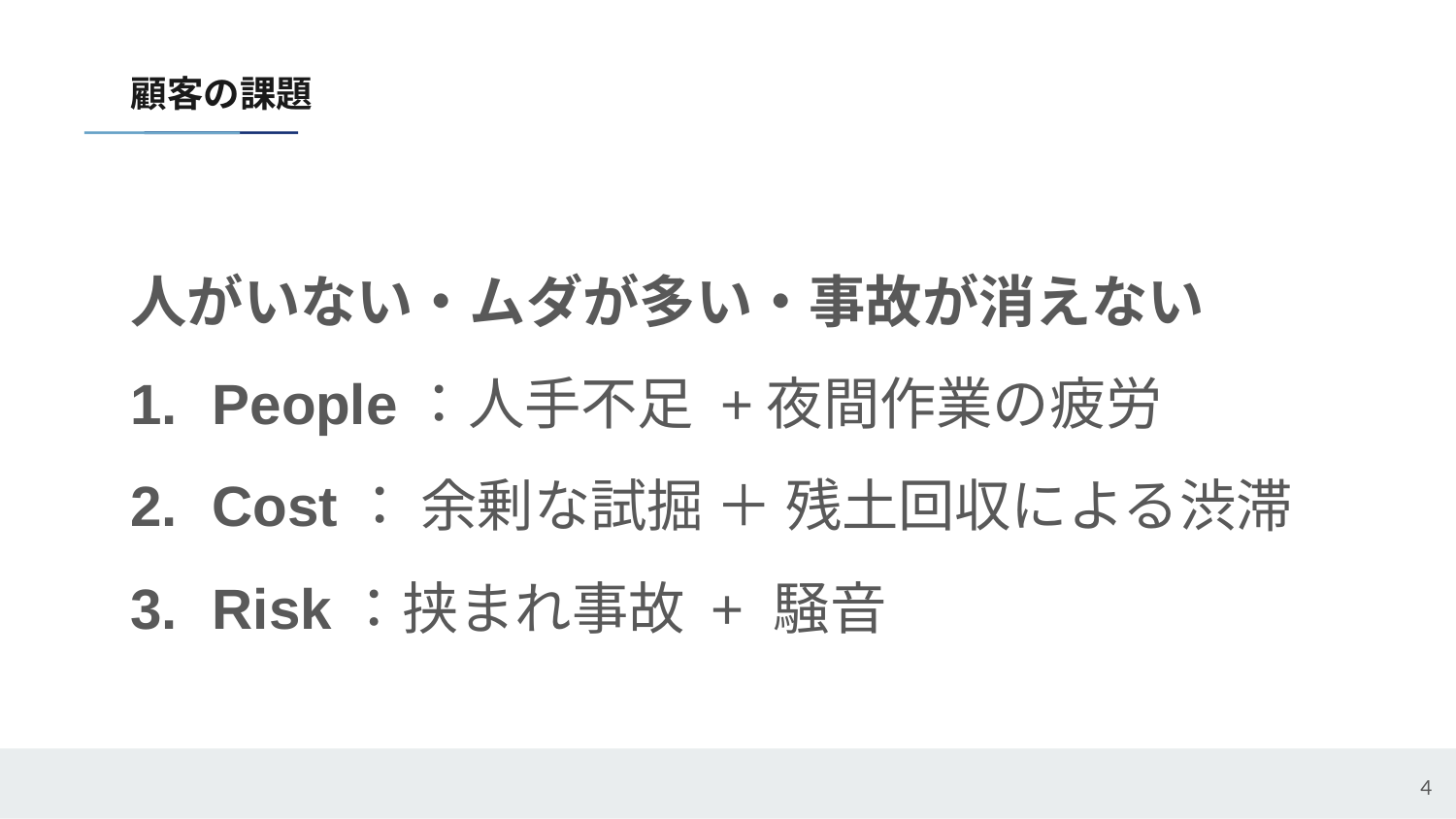

# 顧客の課題
人がいない・ムダが多い・事故が消えない
People：人手不足 +夜間作業の疲労
Cost： 余剰な試掘 ＋ 残土回収による渋滞
Risk：挟まれ事故 + 騒音
4